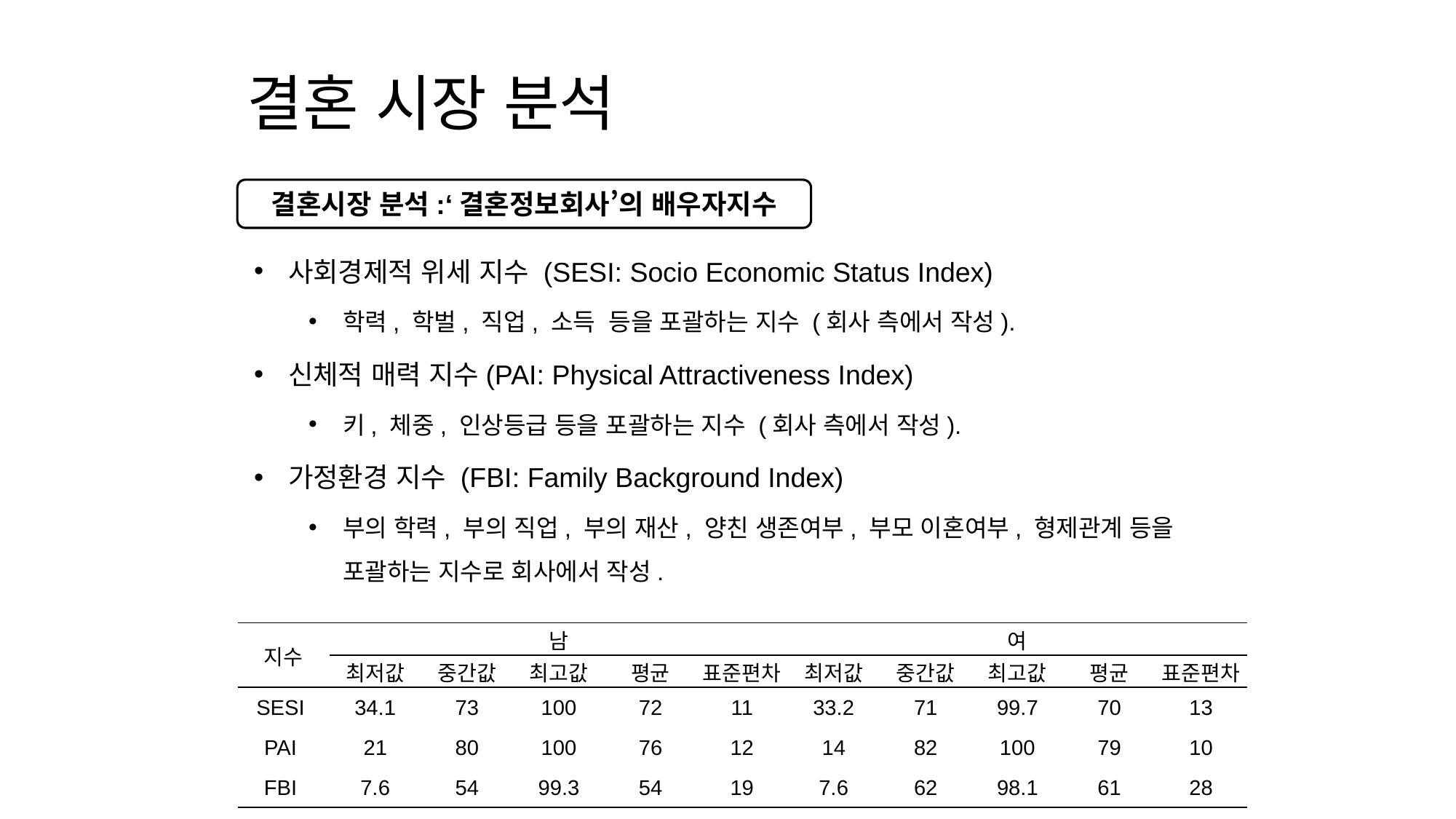

결혼 시장 분석
결혼시장 분석:‘결혼정보회사’의 배우자지수

사회경제적 위세 지수 (SESI: Socio Economic Status Index)
학력, 학벌, 직업, 소득  등을 포괄하는 지수 (회사 측에서 작성).
신체적 매력 지수(PAI: Physical Attractiveness Index)
키, 체중, 인상등급 등을 포괄하는 지수 (회사 측에서 작성).
가정환경 지수 (FBI: Family Background Index)
부의 학력, 부의 직업, 부의 재산, 양친 생존여부, 부모 이혼여부, 형제관계 등을 포괄하는 지수로 회사에서 작성.

| 지수 | 남 |  |  |  |  | 여 |  |  |  |  |
| --- | --- | --- | --- | --- | --- | --- | --- | --- | --- | --- |
|  | 최저값 | 중간값 | 최고값 | 평균 | 표준편차 | 최저값 | 중간값 | 최고값 | 평균 | 표준편차 |
| SESI | 34.1 | 73 | 100 | 72 | 11 | 33.2 | 71 | 99.7 | 70 | 13 |
| PAI | 21 | 80 | 100 | 76 | 12 | 14 | 82 | 100 | 79 | 10 |
| FBI | 7.6 | 54 | 99.3 | 54 | 19 | 7.6 | 62 | 98.1 | 61 | 28 |